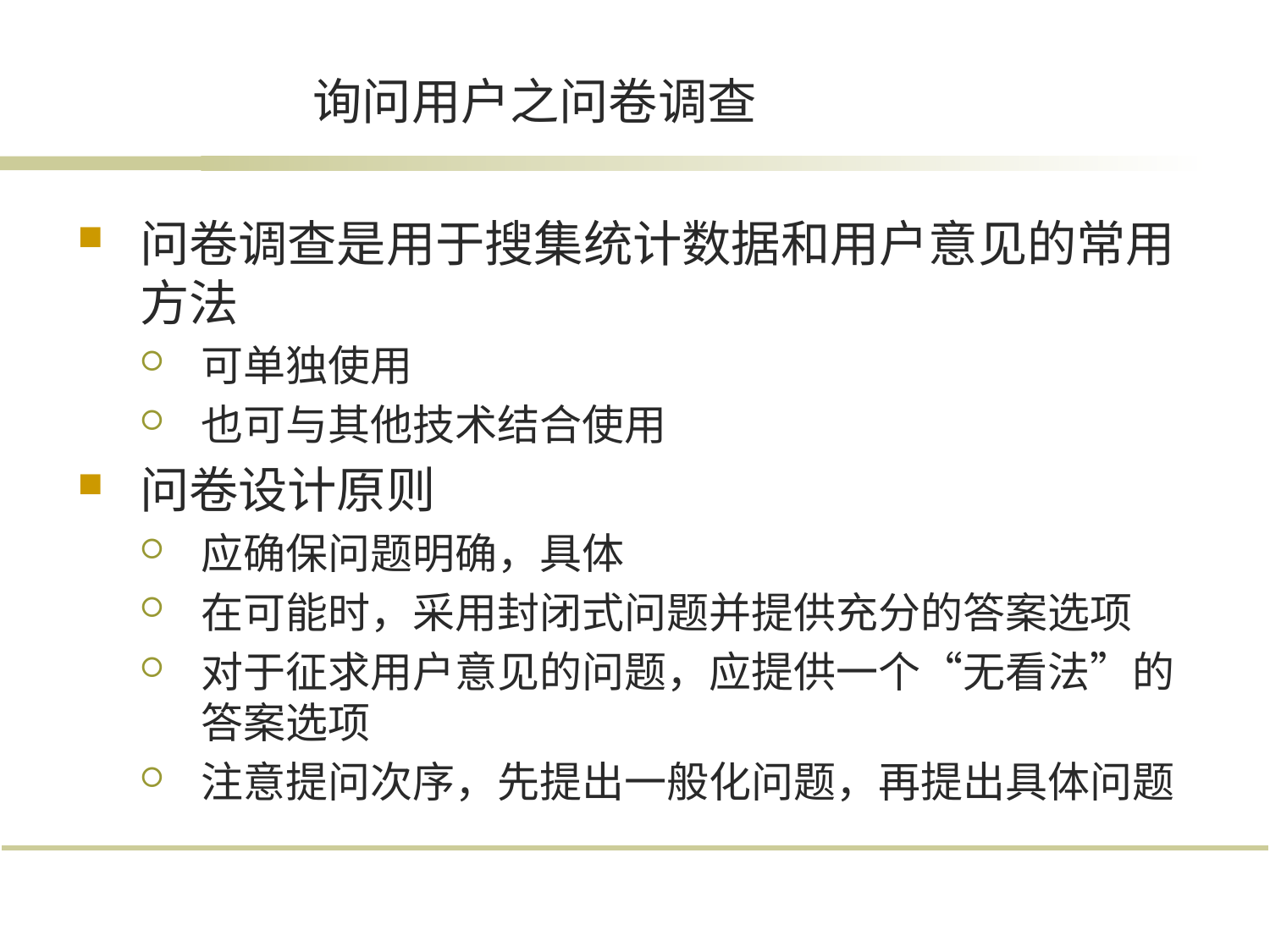

# 询问用户之问卷调查
问卷调查是用于搜集统计数据和用户意见的常用方法
可单独使用
也可与其他技术结合使用
问卷设计原则
应确保问题明确，具体
在可能时，采用封闭式问题并提供充分的答案选项
对于征求用户意见的问题，应提供一个“无看法”的答案选项
注意提问次序，先提出一般化问题，再提出具体问题